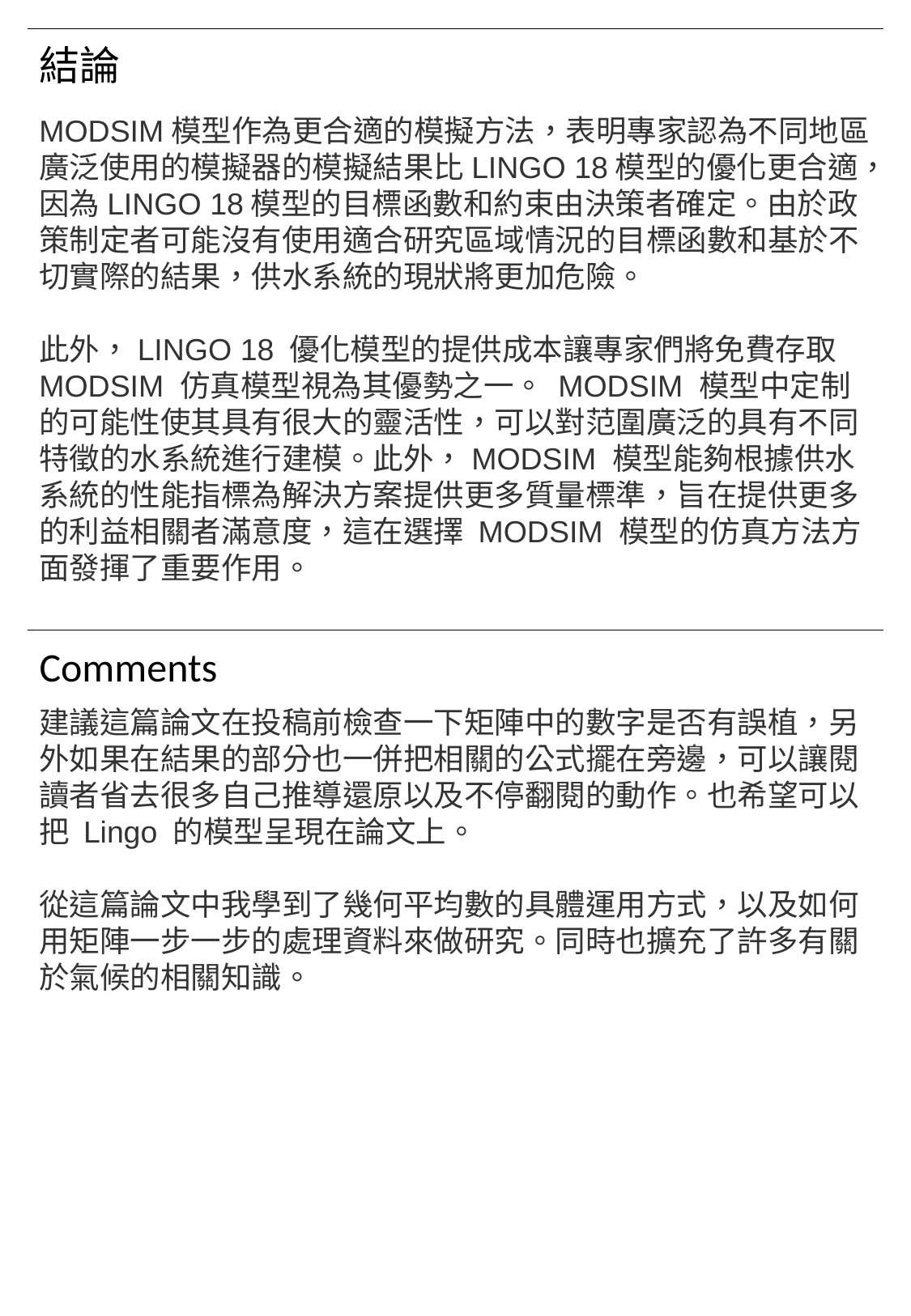

結論
MODSIM模型作為更合適的模擬方法，表明專家認為不同地區廣泛使用的模擬器的模擬結果比LINGO 18模型的優化更合適，因為LINGO 18模型的目標函數和約束由決策者確定。由於政策制定者可能沒有使用適合研究區域情況的目標函數和基於不切實際的結果，供水系統的現狀將更加危險。

此外，LINGO 18 優化模型的提供成本讓專家們將免費存取 MODSIM 仿真模型視為其優勢之一。 MODSIM 模型中定制的可能性使其具有很大的靈活性，可以對范圍廣泛的具有不同特徵的水系統進行建模。此外，MODSIM 模型能夠根據供水系統的性能指標為解決方案提供更多質量標準，旨在提供更多的利益相關者滿意度，這在選擇 MODSIM 模型的仿真方法方面發揮了重要作用。
Comments
建議這篇論文在投稿前檢查一下矩陣中的數字是否有誤植，另外如果在結果的部分也一併把相關的公式擺在旁邊，可以讓閱讀者省去很多自己推導還原以及不停翻閱的動作。也希望可以把 Lingo 的模型呈現在論文上。

從這篇論文中我學到了幾何平均數的具體運用方式，以及如何用矩陣一步一步的處理資料來做研究。同時也擴充了許多有關於氣候的相關知識。